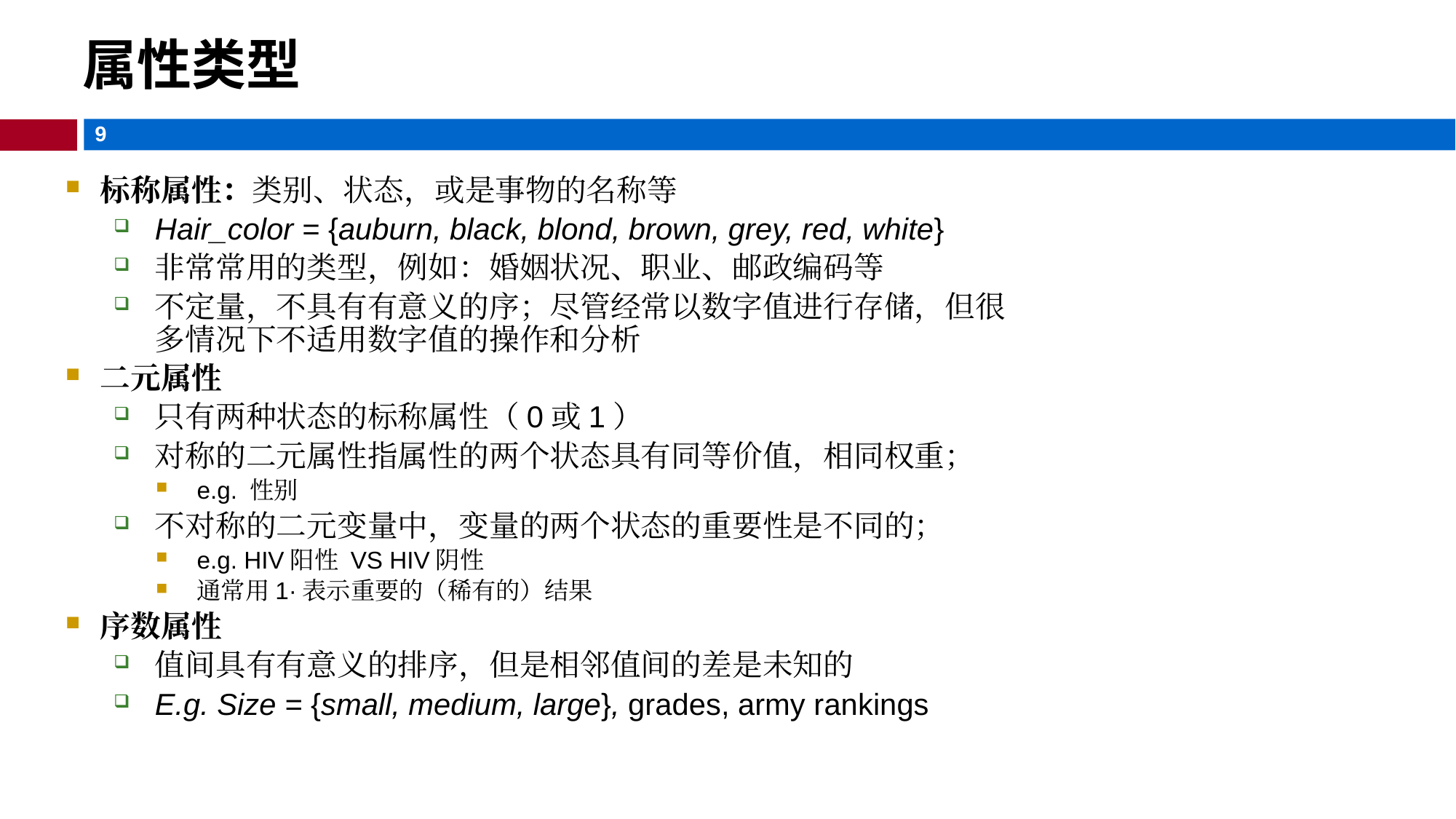

属性类型
标称属性：类别、状态，或是事物的名称等
Hair_color = {auburn, black, blond, brown, grey, red, white}
非常常用的类型，例如：婚姻状况、职业、邮政编码等
不定量，不具有有意义的序；尽管经常以数字值进行存储，但很多情况下不适用数字值的操作和分析
二元属性
只有两种状态的标称属性（0或1）
对称的二元属性指属性的两个状态具有同等价值，相同权重；
e.g. 性别
不对称的二元变量中，变量的两个状态的重要性是不同的；
e.g. HIV阳性 VS HIV阴性
通常用1·表示重要的（稀有的）结果
序数属性
值间具有有意义的排序，但是相邻值间的差是未知的
E.g. Size = {small, medium, large}, grades, army rankings